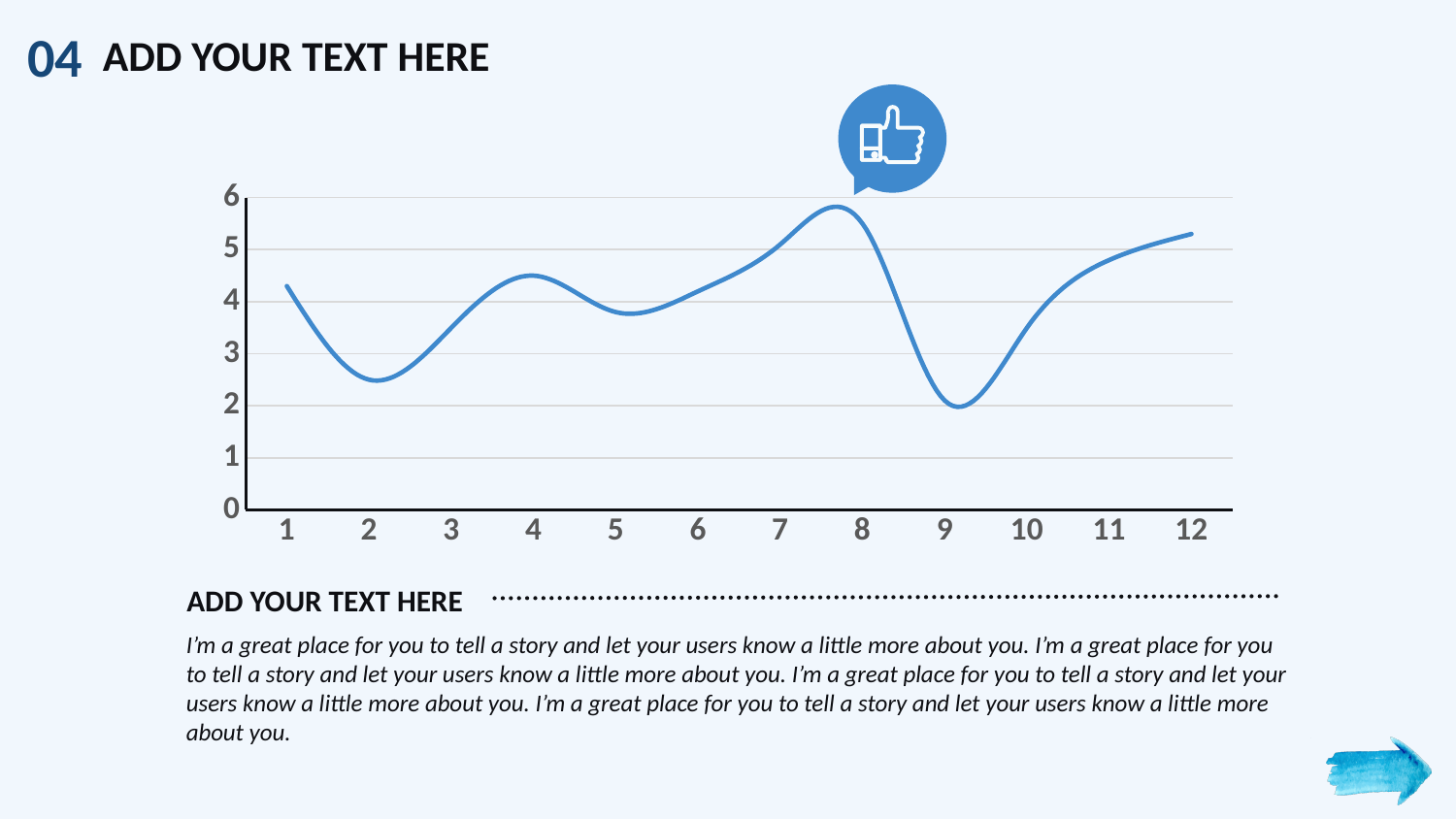

### Chart

| Category | 系列 1 |
|---|---|
| 1 | 4.3 |
| 2 | 2.5 |
| 3 | 3.5 |
| 4 | 4.5 |
| 5 | 3.8 |
| 6 | 4.2 |
| 7 | 5.1 |
| 8 | 5.5 |
| 9 | 2.1 |
| 10 | 3.5 |
| 11 | 4.8 |
| 12 | 5.3 |
ADD YOUR TEXT HERE
I’m a great place for you to tell a story and let your users know a little more about you. I’m a great place for you to tell a story and let your users know a little more about you. I’m a great place for you to tell a story and let your users know a little more about you. I’m a great place for you to tell a story and let your users know a little more about you.